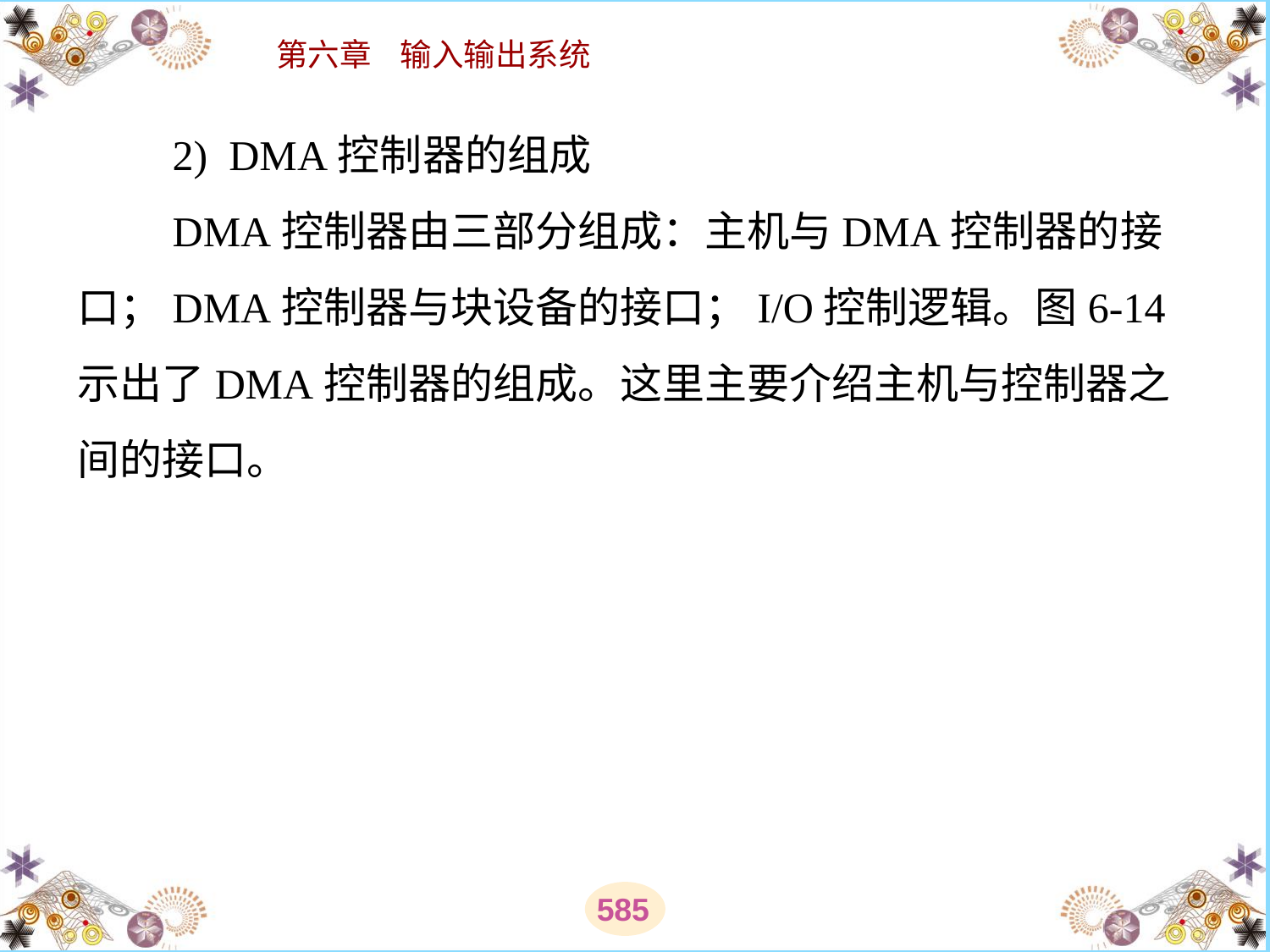

# 2)  DMA控制器的组成 　　DMA控制器由三部分组成：主机与DMA控制器的接口；DMA控制器与块设备的接口；I/O控制逻辑。图6-14示出了DMA控制器的组成。这里主要介绍主机与控制器之间的接口。